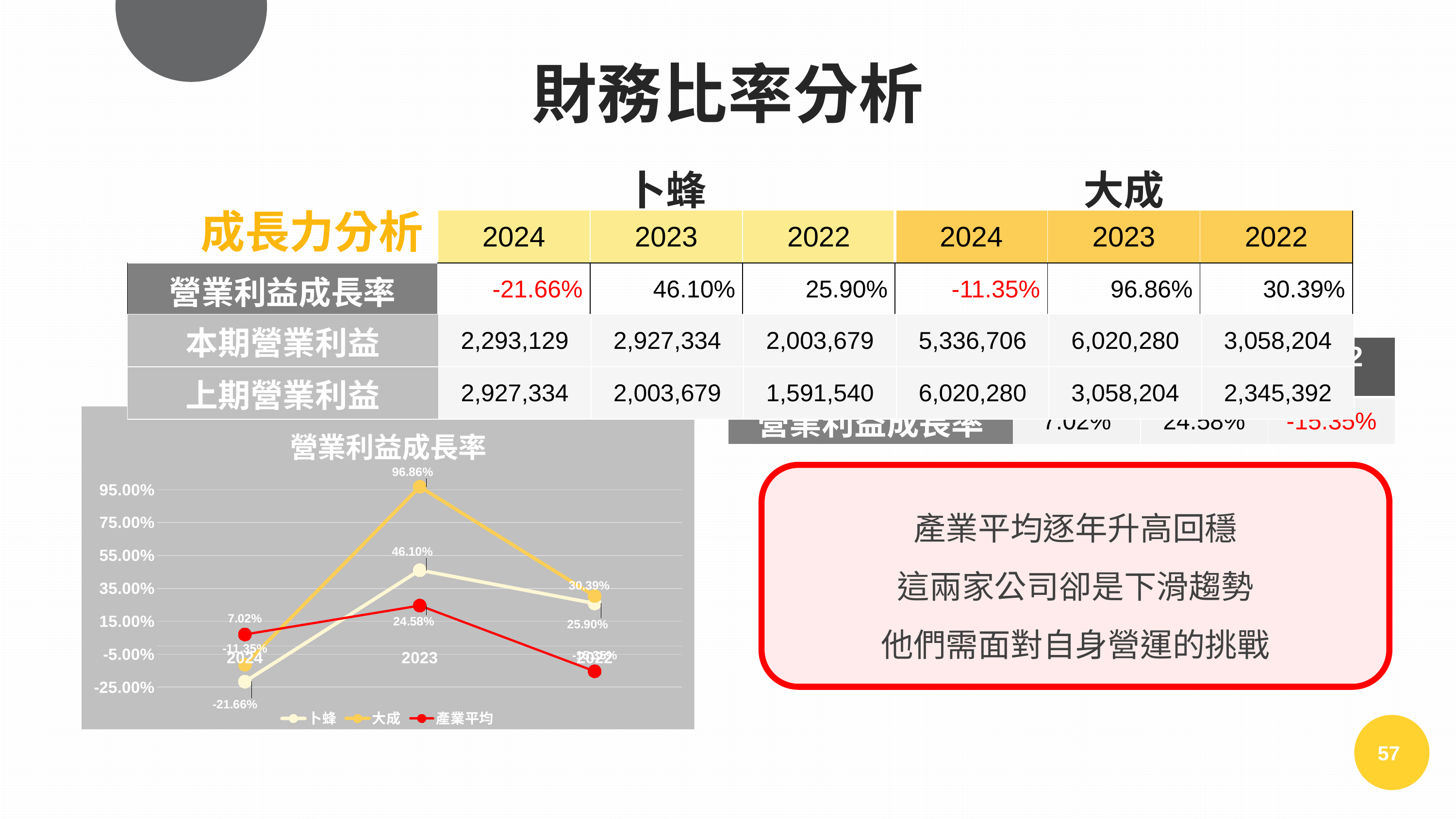

財務比率分析
|  | 卜蜂 |  |  | 大成 |  |  |
| --- | --- | --- | --- | --- | --- | --- |
|  | 2024 | 2023 | 2022 | 2024 | 2023 | 2022 |
| 營業利益成長率 | -21.66% | 46.10% | 25.90% | -11.35% | 96.86% | 30.39% |
成長力分析
| 本期營業利益 | 2,293,129 | 2,927,334 | 2,003,679 | 5,336,706 | 6,020,280 | 3,058,204 |
| --- | --- | --- | --- | --- | --- | --- |
| 上期營業利益 | 2,927,334 | 2,003,679 | 1,591,540 | 6,020,280 | 3,058,204 | 2,345,392 |
| 產業平均 | 2024 | 2023 | 2022 |
| --- | --- | --- | --- |
| 營業利益成長率 | 7.02% | 24.58% | -15.35% |

### Chart: 營業利益成長率

| Category | 卜蜂 | 大成 | 產業平均 |
|---|---|---|---|
| 2024 | -0.2166 | -0.1135 | 0.0702 |
| 2023 | 0.461 | 0.9686 | 0.2458 |
| 2022 | 0.259 | 0.3039 | -0.1535 |
產業平均逐年升高回穩
這兩家公司卻是下滑趨勢
他們需面對自身營運的挑戰

57